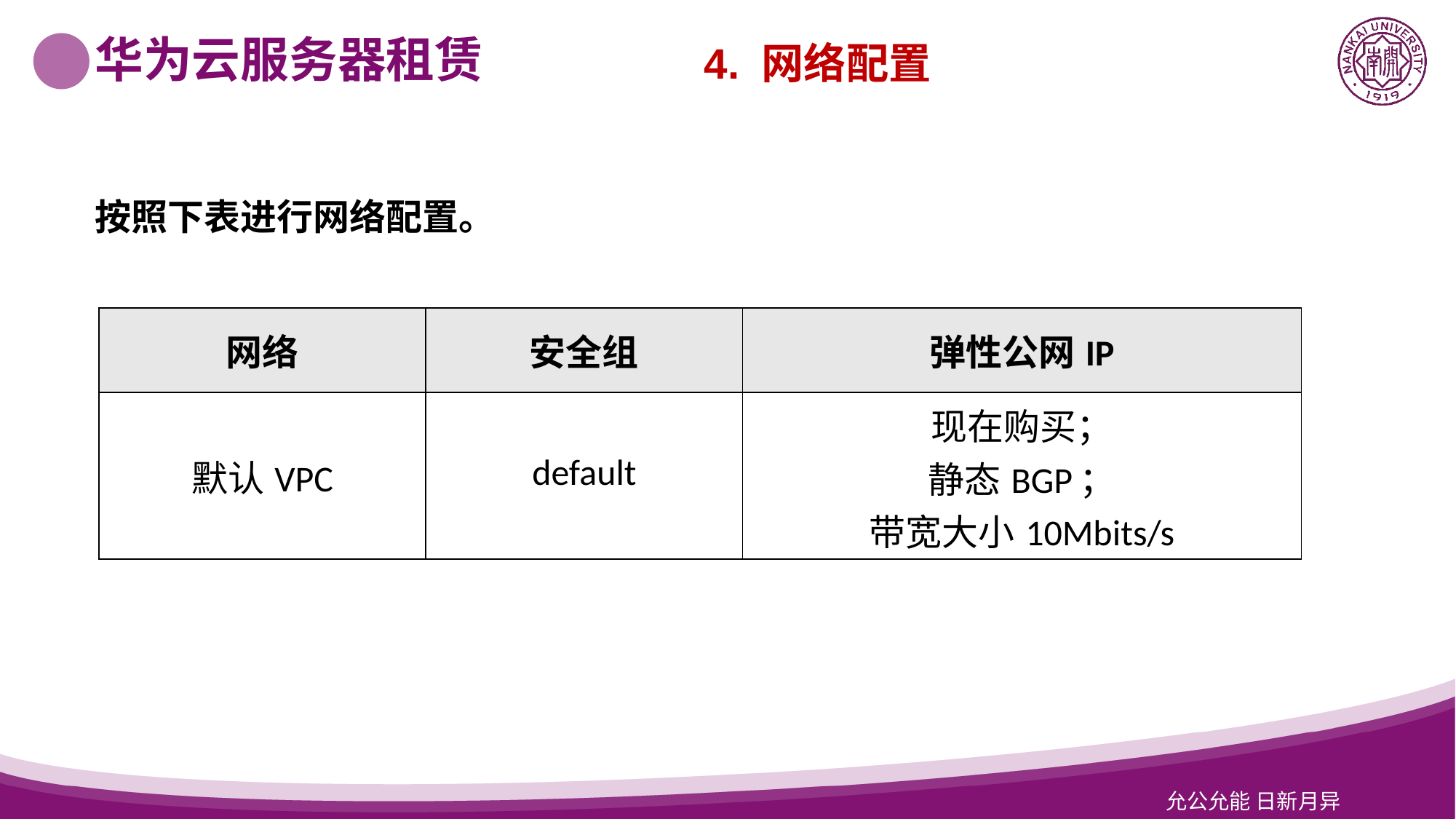

华为云服务器租赁
4. 网络配置
按照下表进行网络配置。
| 网络 | 安全组 | 弹性公网IP |
| --- | --- | --- |
| 默认VPC | default | 现在购买； 静态BGP； 带宽大小10Mbits/s |